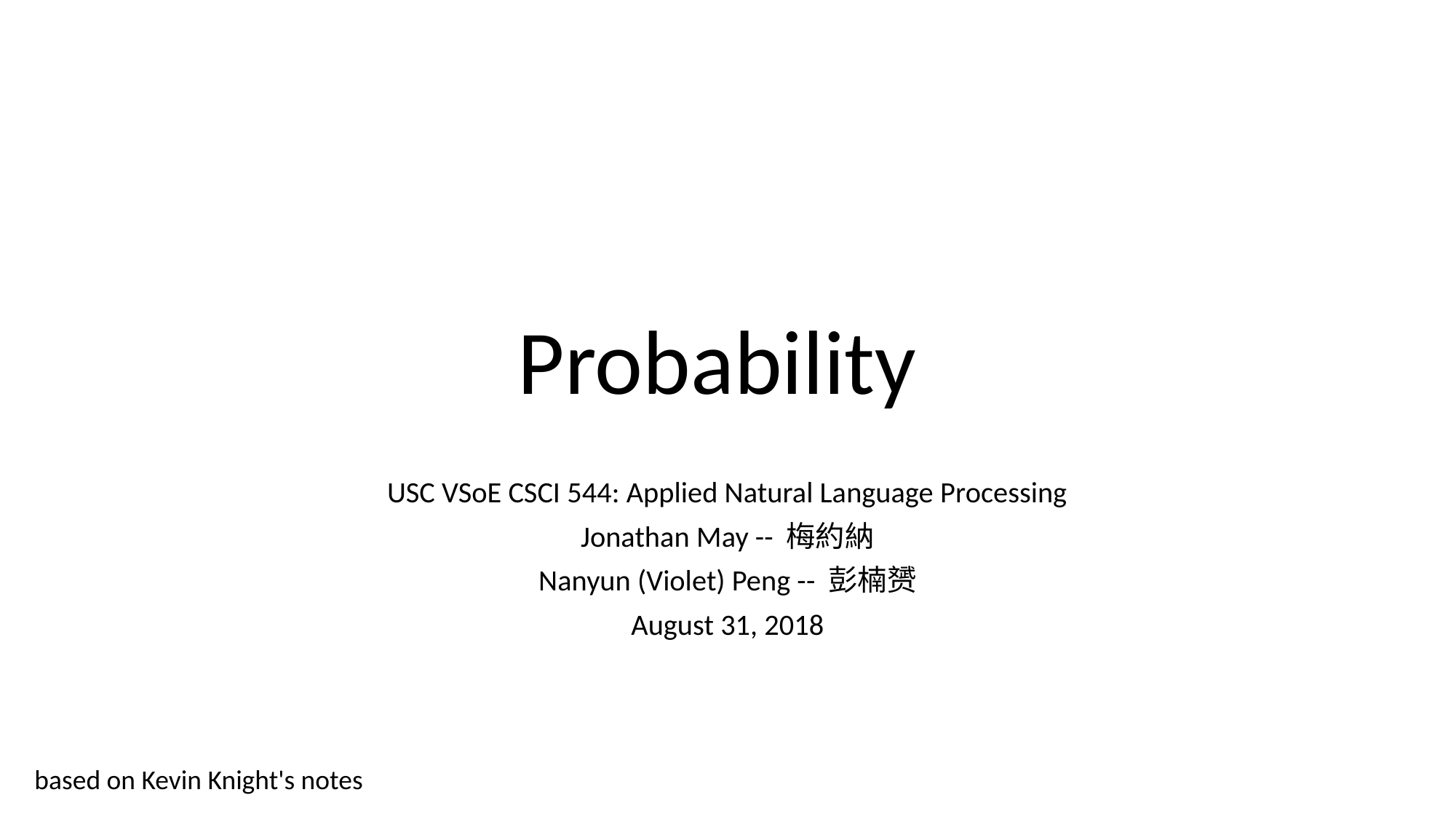

# Probability
USC VSoE CSCI 544: Applied Natural Language Processing
Jonathan May -- 梅約納
Nanyun (Violet) Peng -- 彭楠赟
August 31, 2018
based on Kevin Knight's notes